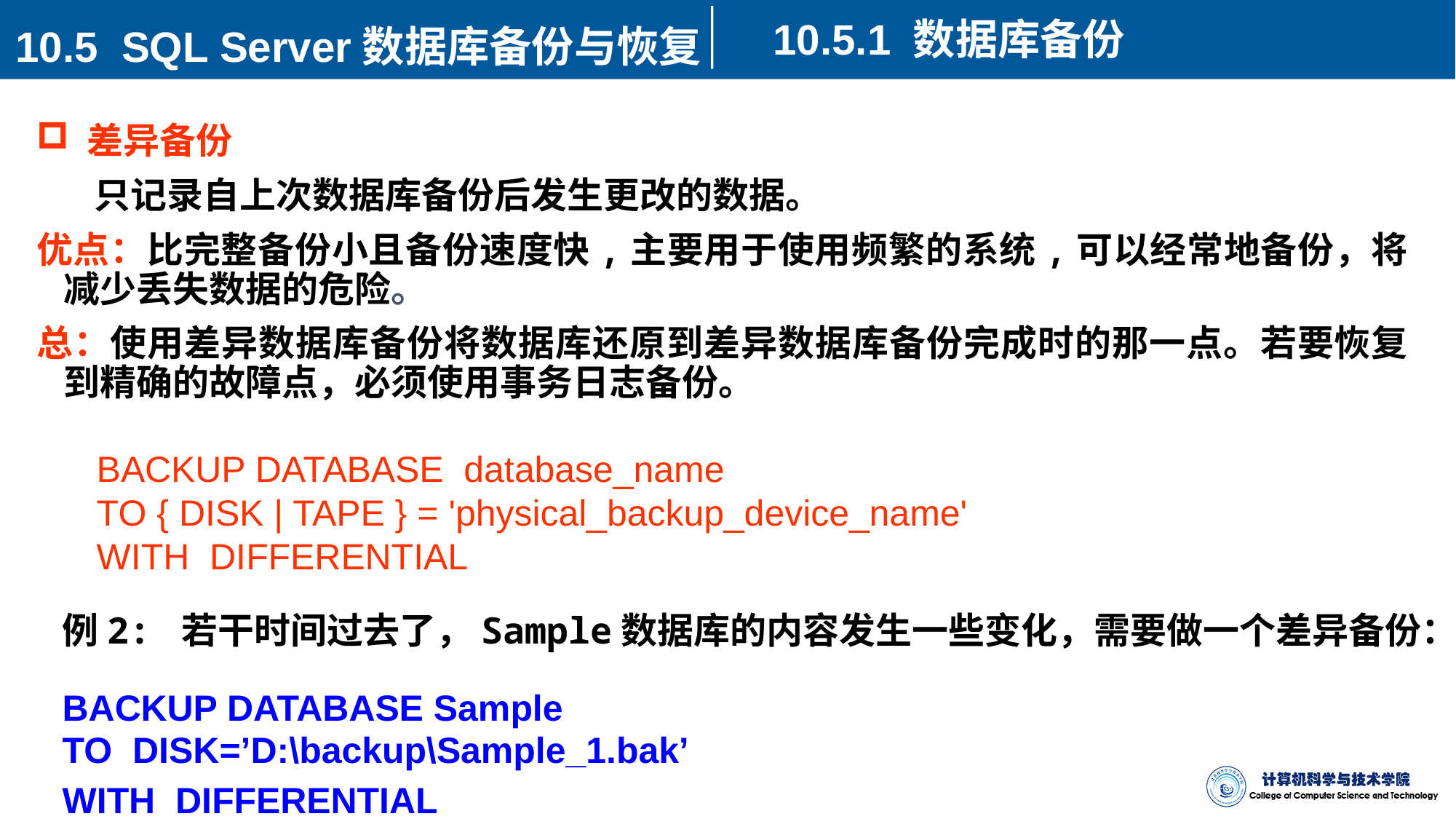

10.5.1 数据库备份
10.5  SQL Server数据库备份与恢复
 差异备份
      只记录自上次数据库备份后发生更改的数据。
优点：比完整备份小且备份速度快,主要用于使用频繁的系统,可以经常地备份，将减少丢失数据的危险。
总：使用差异数据库备份将数据库还原到差异数据库备份完成时的那一点。若要恢复到精确的故障点，必须使用事务日志备份。
BACKUP DATABASE  database_name
TO { DISK | TAPE } = 'physical_backup_device_name'
WITH  DIFFERENTIAL
例2: 若干时间过去了，Sample数据库的内容发生一些变化，需要做一个差异备份：
BACKUP DATABASE Sample
TO  DISK=’D:\backup\Sample_1.bak’
WITH  DIFFERENTIAL